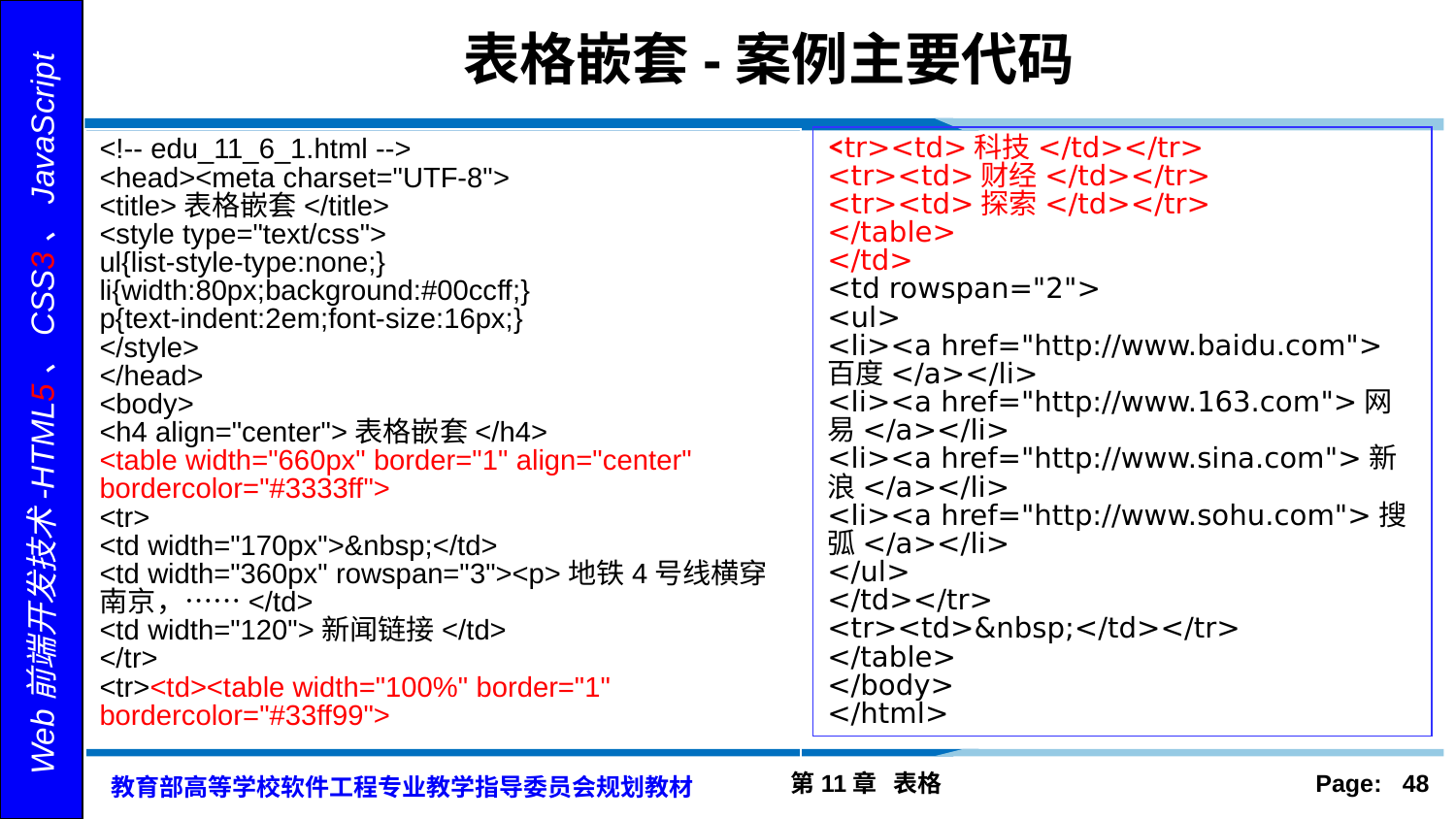

# 表格嵌套-案例主要代码
<tr><td>科技</td></tr>
<tr><td>财经</td></tr>
<tr><td>探索</td></tr>
</table>
</td>
<td rowspan="2">
<ul>
<li><a href="http://www.baidu.com">百度</a></li>
<li><a href="http://www.163.com">网易</a></li>
<li><a href="http://www.sina.com">新浪</a></li>
<li><a href="http://www.sohu.com">搜弧</a></li>
</ul>
</td></tr>
<tr><td>&nbsp;</td></tr>
</table>
</body>
</html>
<!-- edu_11_6_1.html -->
<head><meta charset="UTF-8">
<title>表格嵌套</title>
<style type="text/css">
ul{list-style-type:none;}
li{width:80px;background:#00ccff;}
p{text-indent:2em;font-size:16px;}
</style>
</head>
<body>
<h4 align="center">表格嵌套</h4>
<table width="660px" border="1" align="center" bordercolor="#3333ff">
<tr>
<td width="170px">&nbsp;</td>
<td width="360px" rowspan="3"><p>地铁4号线横穿南京，……</td>
<td width="120">新闻链接</td>
</tr>
<tr><td><table width="100%" border="1" bordercolor="#33ff99">